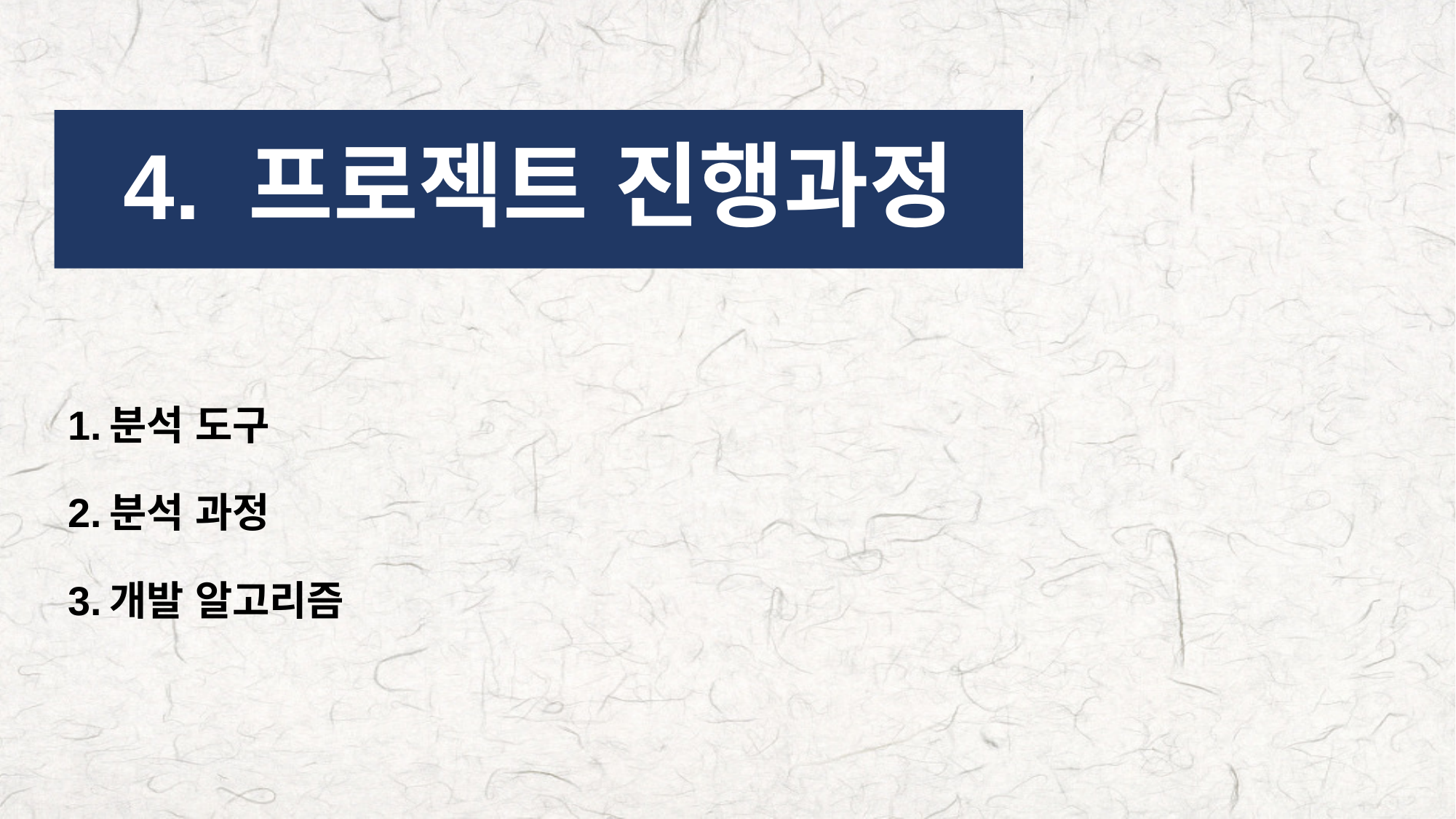

# 4. 프로젝트 진행과정
1.분석 도구

2.분석 과정

3.개발 알고리즘